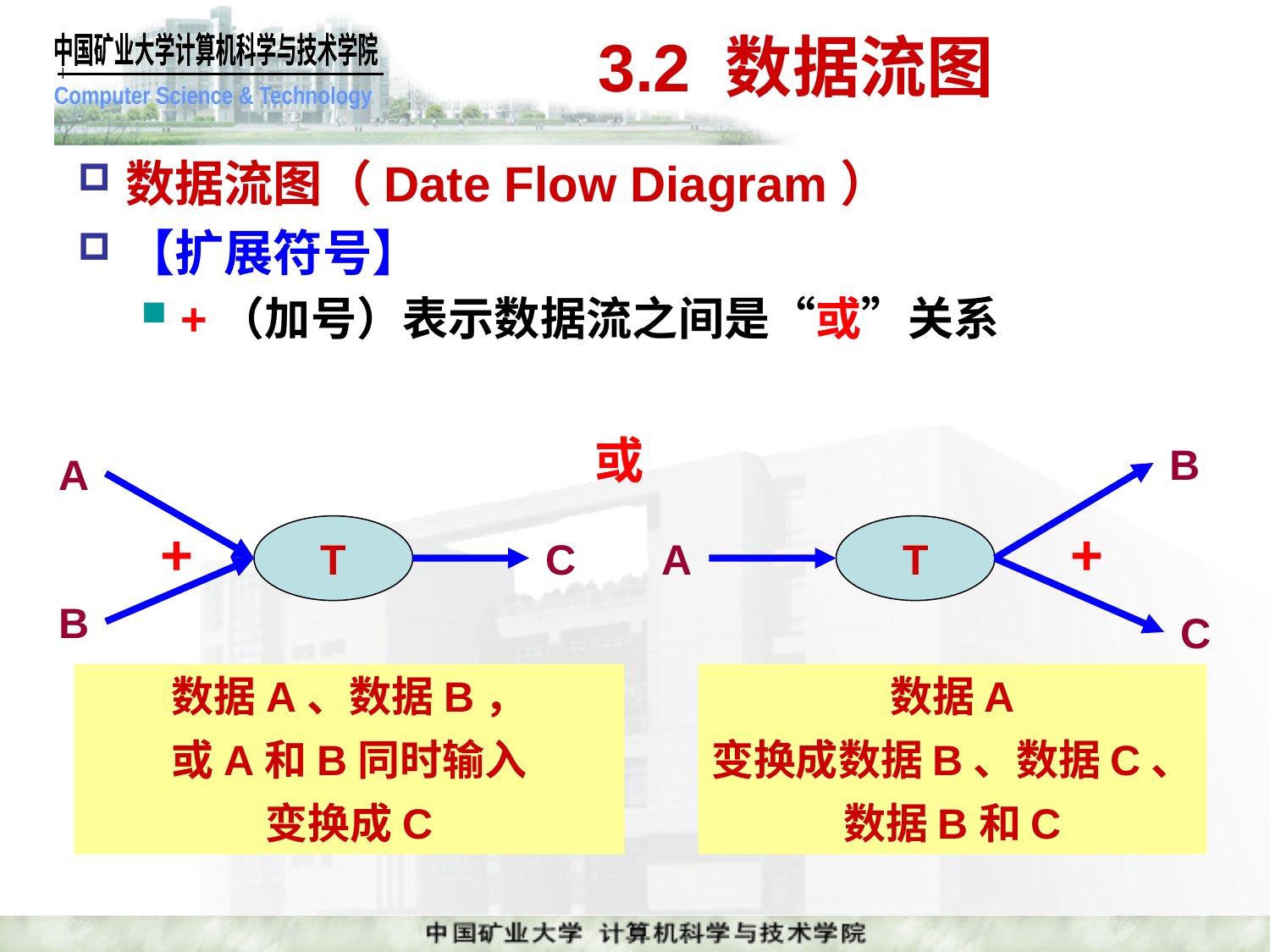

# 3.2 数据流图
数据流图（Date Flow Diagram）
【扩展符号】
+（加号）表示数据流之间是“或”关系

或
B
A
+
+
T
T
C
A
B
C
数据A、数据B，
或A和B同时输入
变换成C
数据A
变换成数据B、数据C、
数据B和C
31